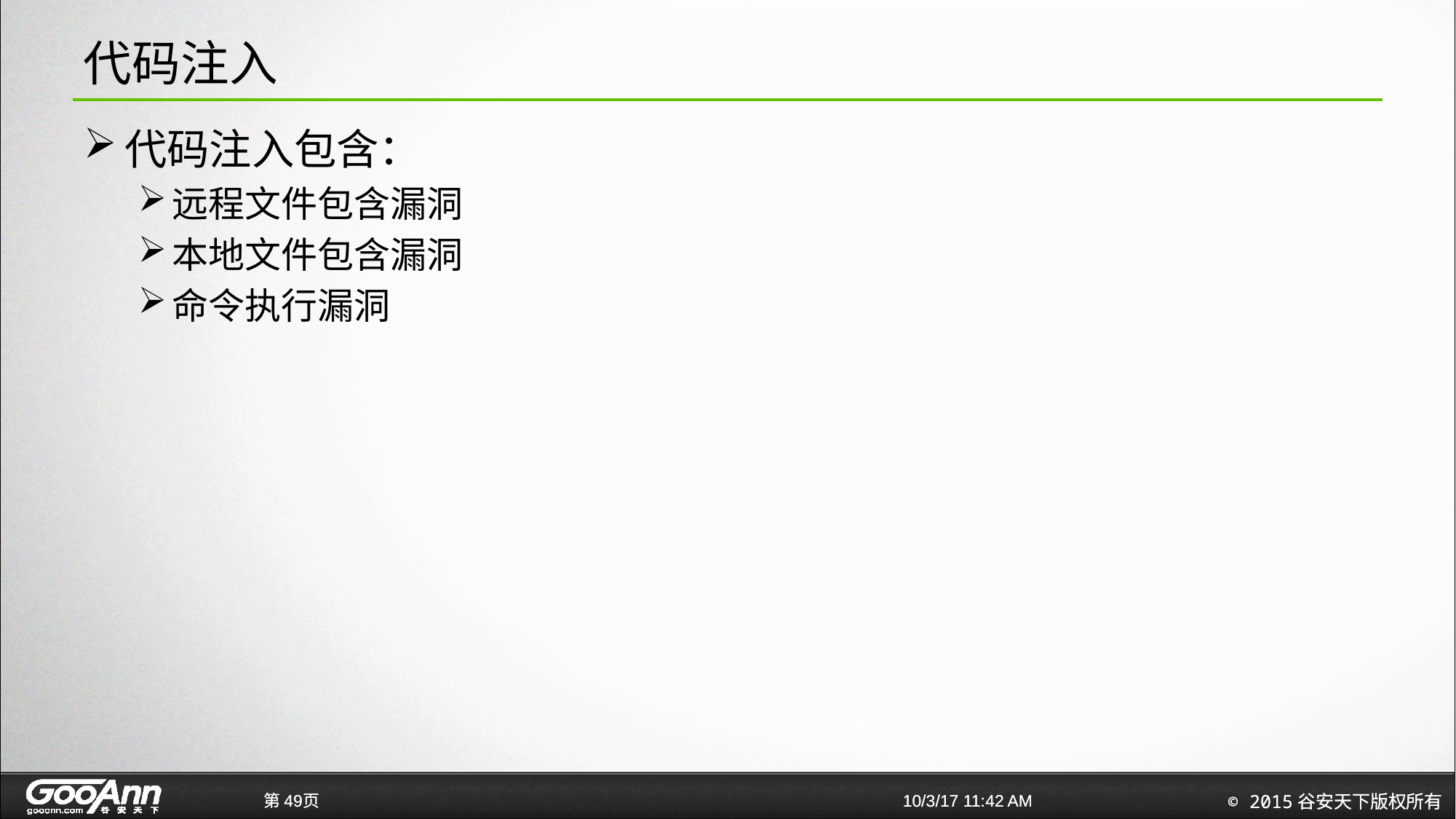

# 代码注入
代码注入包含：
远程文件包含漏洞
本地文件包含漏洞
命令执行漏洞